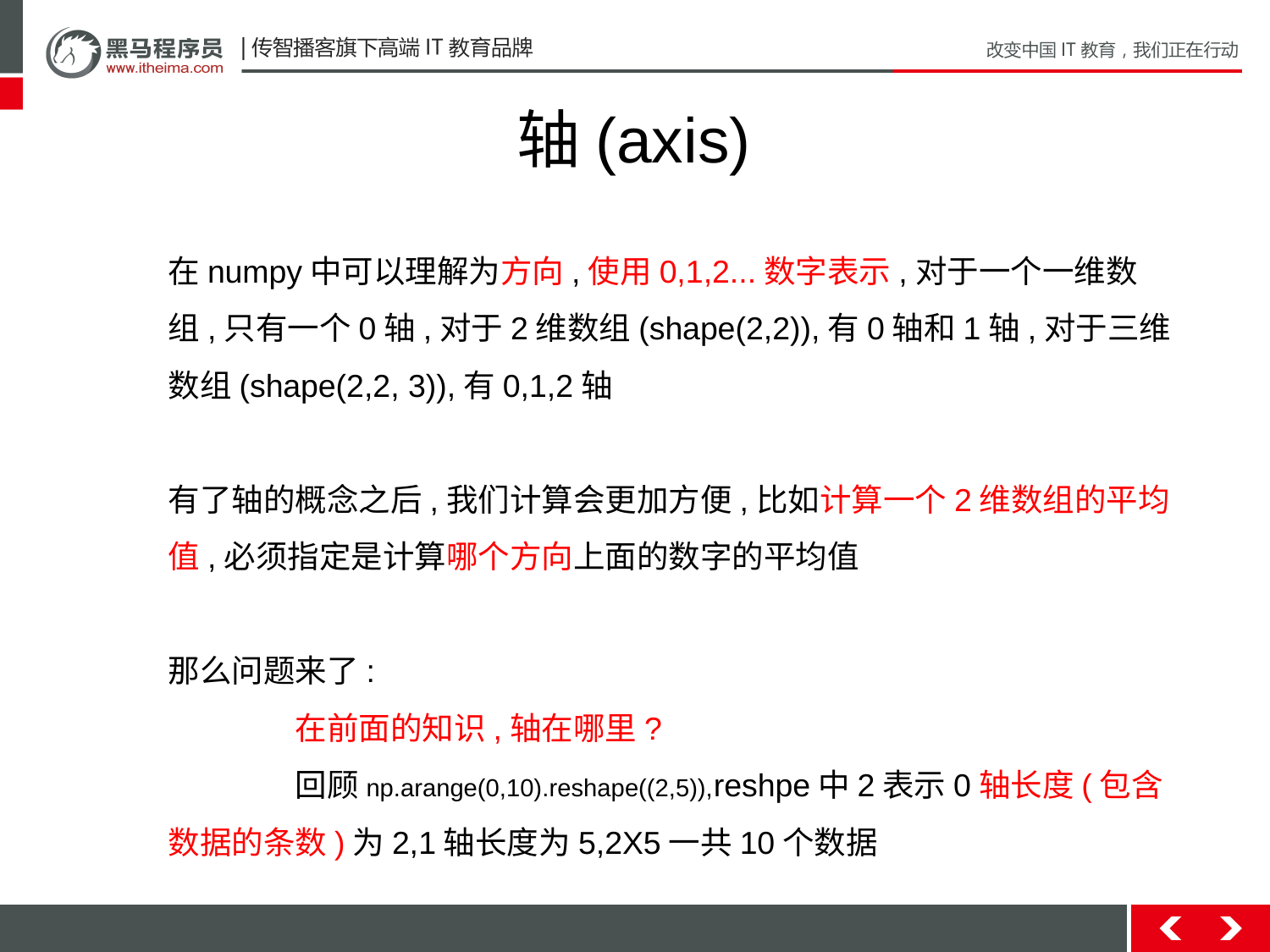

# 轴(axis)
在numpy中可以理解为方向,使用0,1,2...数字表示,对于一个一维数组,只有一个0轴,对于2维数组(shape(2,2)),有0轴和1轴,对于三维数组(shape(2,2, 3)),有0,1,2轴

有了轴的概念之后,我们计算会更加方便,比如计算一个2维数组的平均值,必须指定是计算哪个方向上面的数字的平均值

那么问题来了:
	在前面的知识,轴在哪里?
	回顾np.arange(0,10).reshape((2,5)),reshpe中2表示0轴长度(包含数据的条数)为2,1轴长度为5,2X5一共10个数据